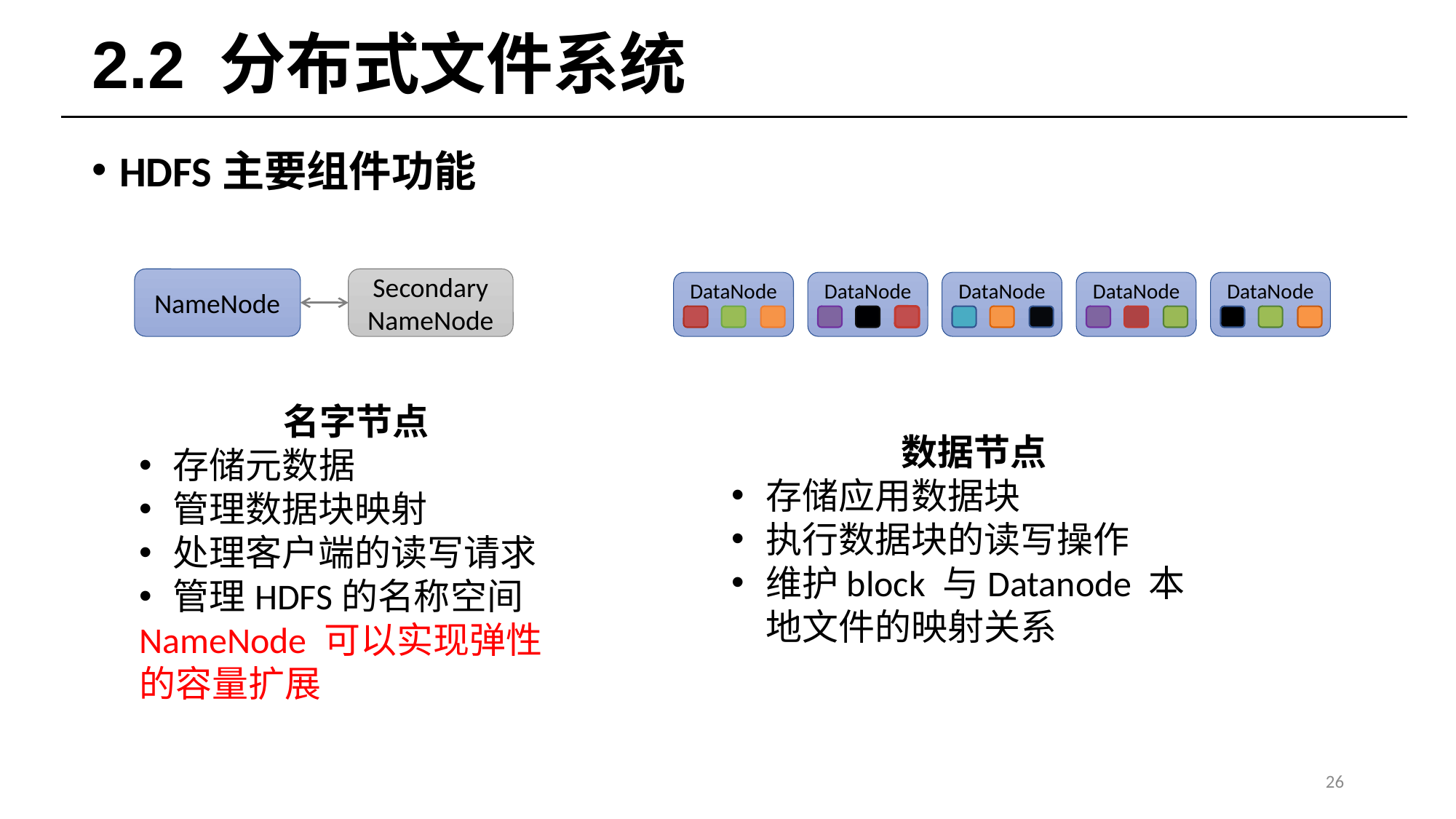

# 2.2 分布式文件系统
HDFS主要组件功能
Secondary
NameNode
NameNode

DataNode

DataNode

DataNode

DataNode

DataNode

名字节点
存储元数据
管理数据块映射
处理客户端的读写请求
管理HDFS的名称空间
NameNode 可以实现弹性的容量扩展
数据节点
存储应用数据块
执行数据块的读写操作
维护block 与Datanode 本地文件的映射关系

26